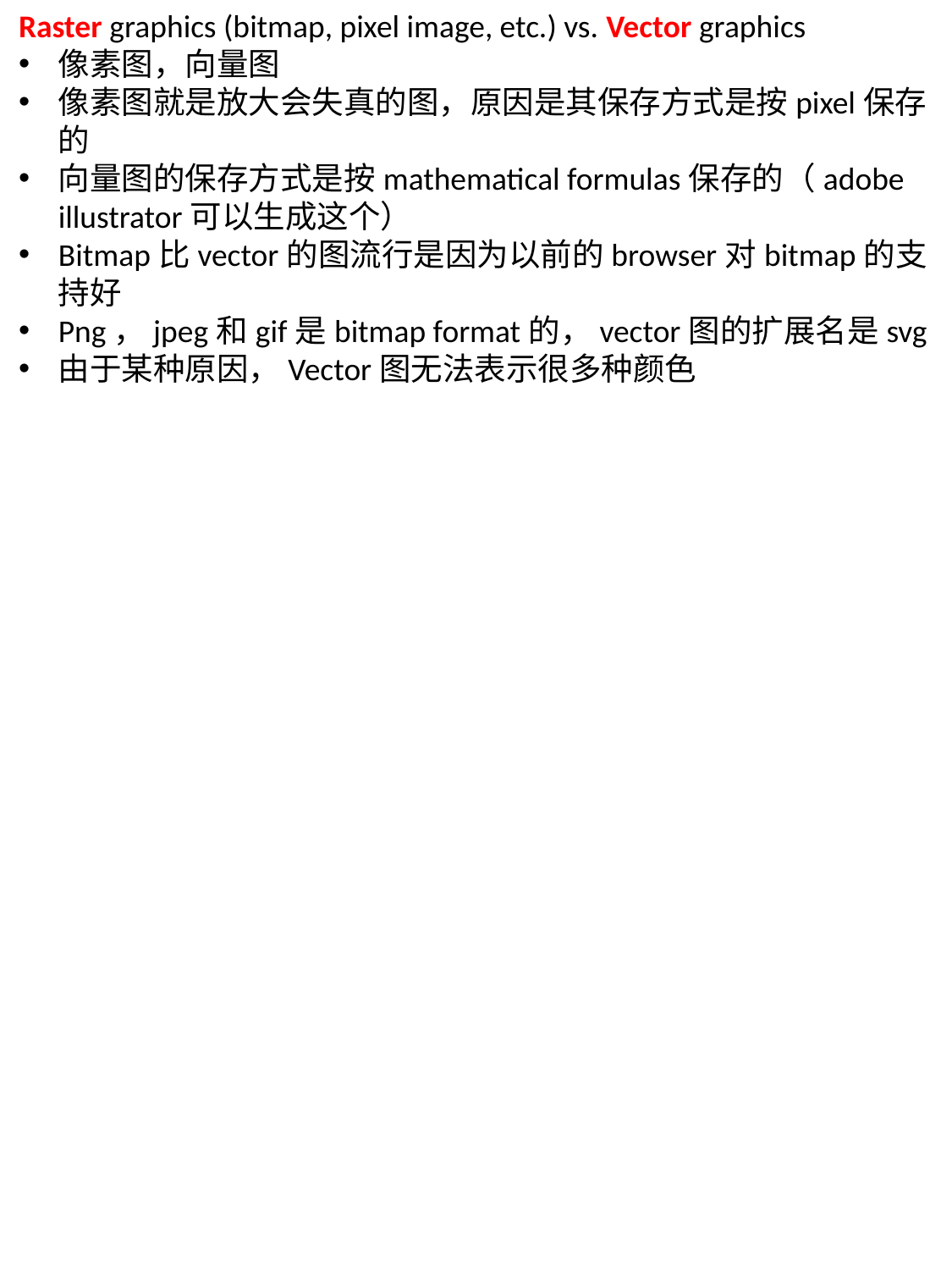

Raster graphics (bitmap, pixel image, etc.) vs. Vector graphics
像素图，向量图
像素图就是放大会失真的图，原因是其保存方式是按pixel保存的
向量图的保存方式是按mathematical formulas保存的（adobe illustrator可以生成这个）
Bitmap比vector的图流行是因为以前的browser对bitmap的支持好
Png，jpeg和gif是bitmap format的，vector图的扩展名是svg
由于某种原因，Vector图无法表示很多种颜色